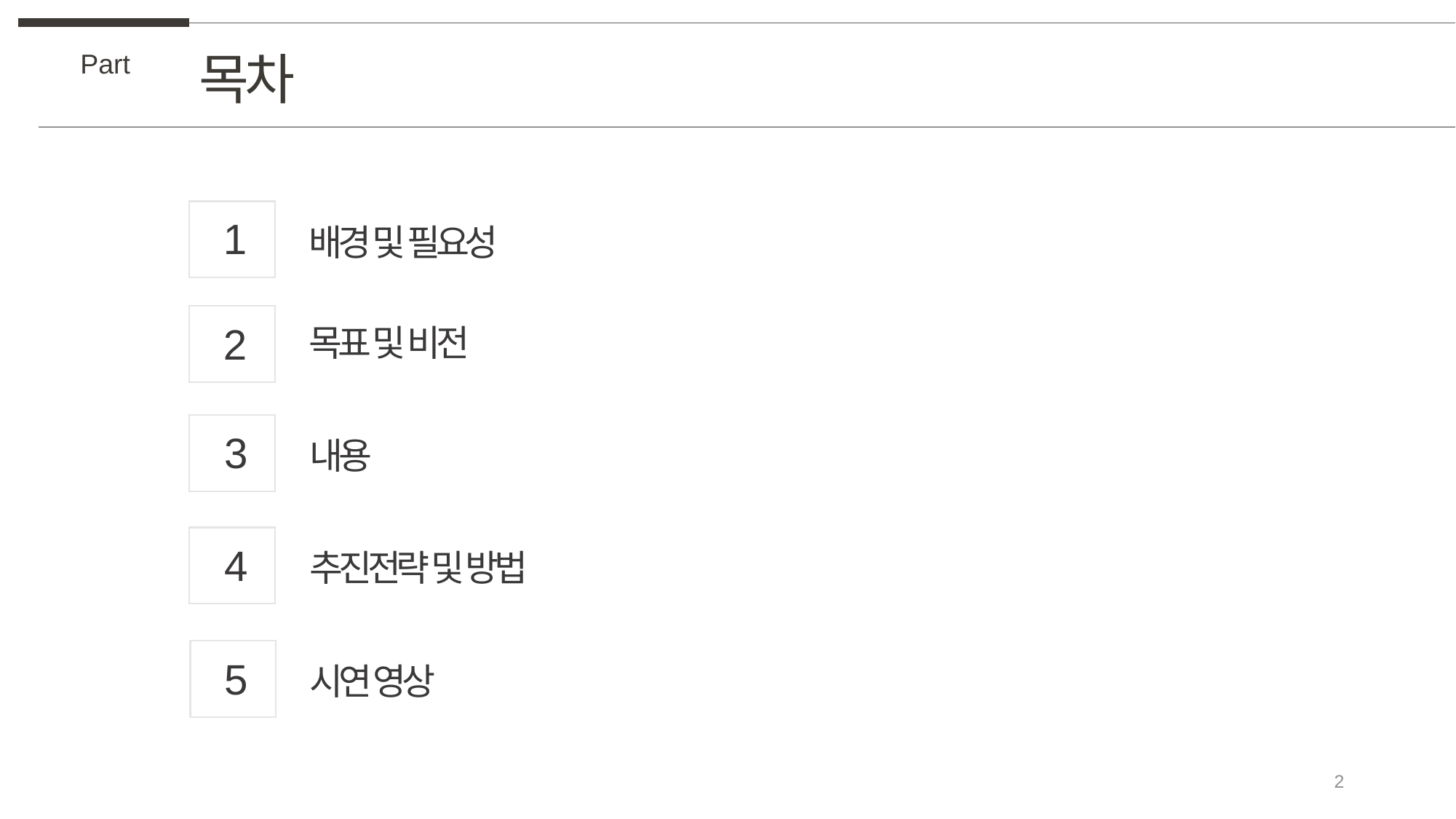

목차
Part

1
배경 및 필요성

2
목표 및 비전

3
내용

4
추진전략 및 방법

5
시연 영상
2